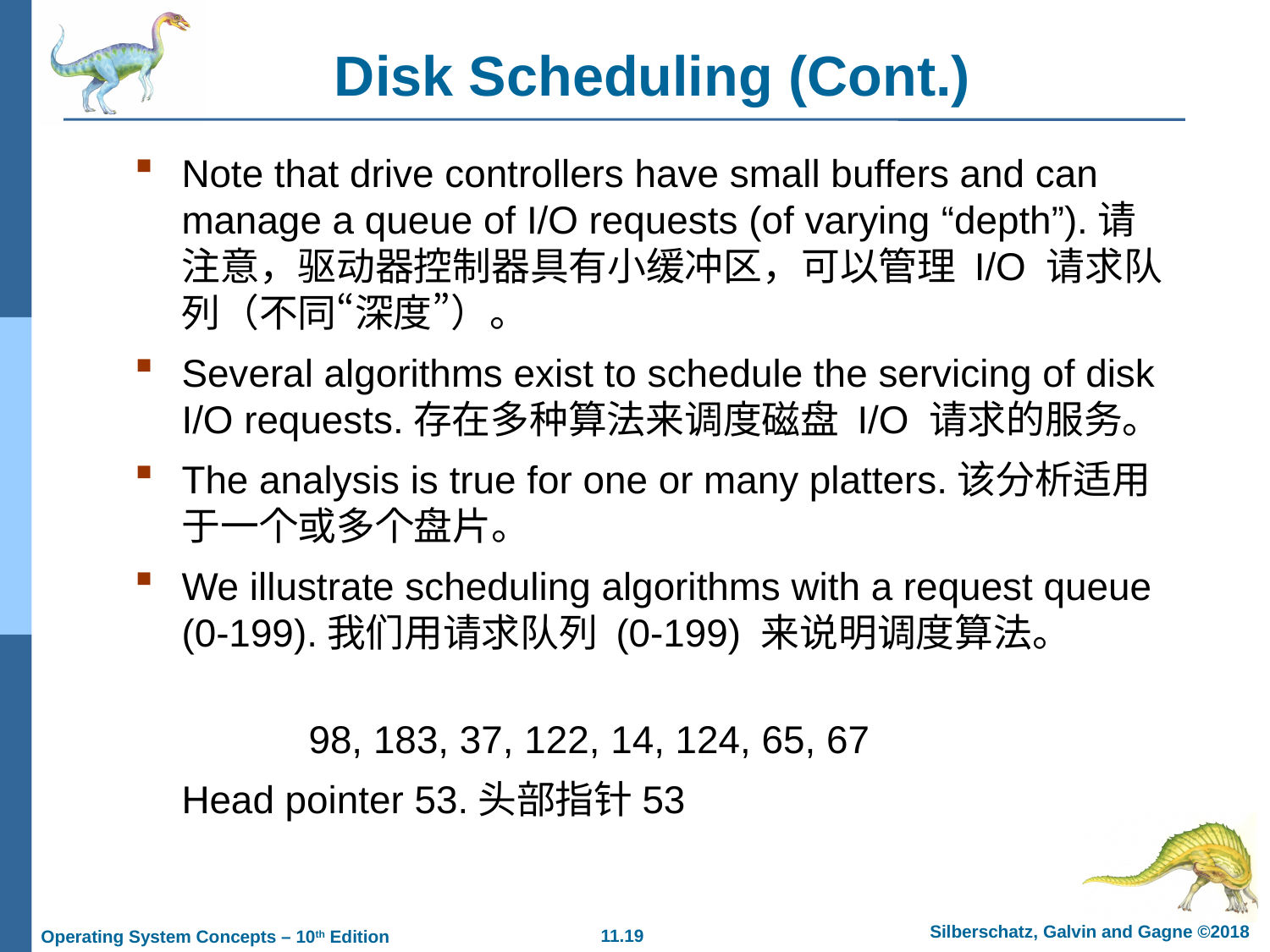

# Disk Scheduling (Cont.)
Note that drive controllers have small buffers and can manage a queue of I/O requests (of varying “depth”).请注意，驱动器控制器具有小缓冲区，可以管理 I/O 请求队列（不同“深度”）。
Several algorithms exist to schedule the servicing of disk I/O requests.存在多种算法来调度磁盘 I/O 请求的服务。
The analysis is true for one or many platters.该分析适用于一个或多个盘片。
We illustrate scheduling algorithms with a request queue (0-199).我们用请求队列 (0-199) 来说明调度算法。
	98, 183, 37, 122, 14, 124, 65, 67
	Head pointer 53.头部指针53